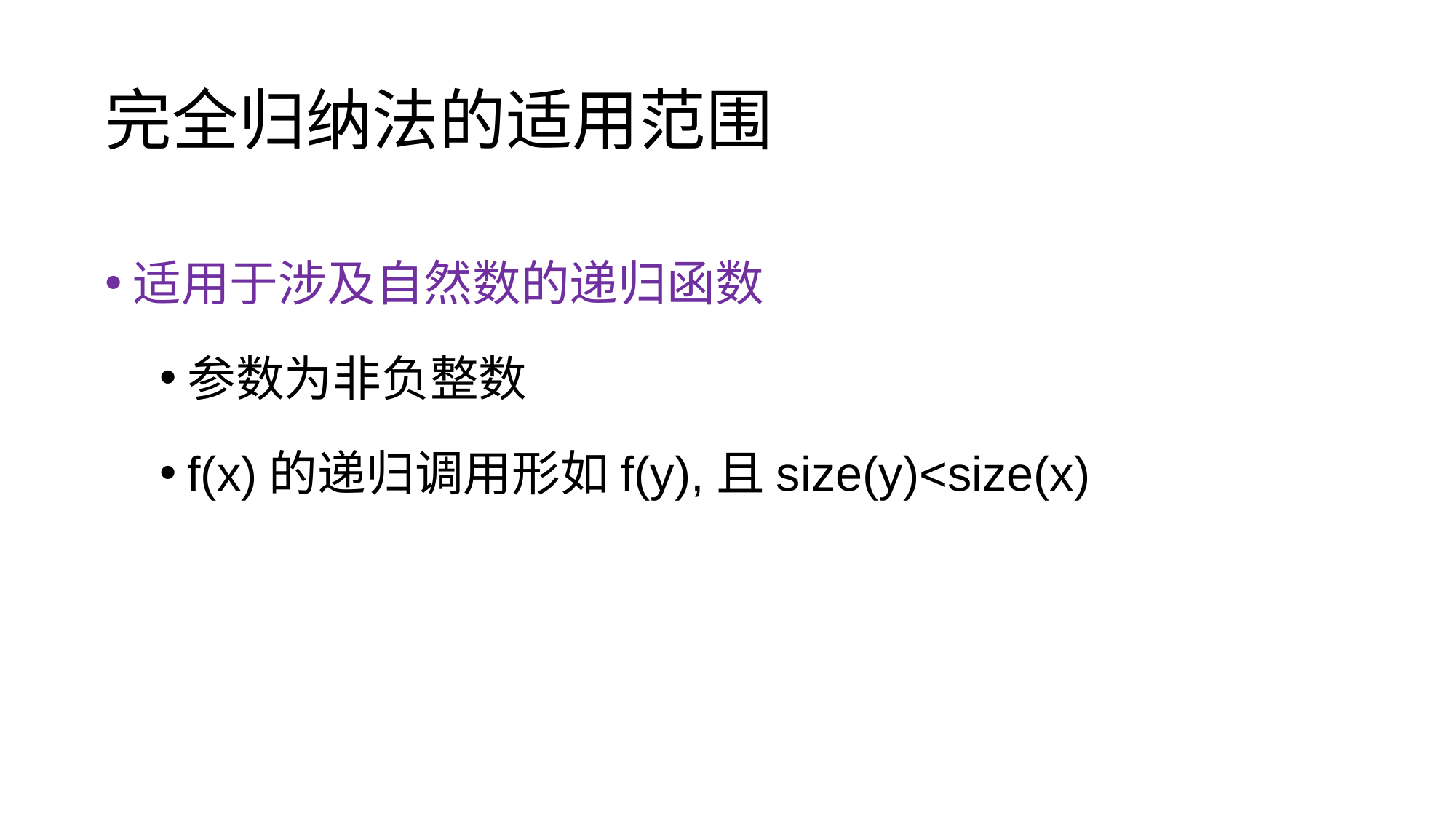

完全归纳法的适用范围
适用于涉及自然数的递归函数
参数为非负整数
f(x)的递归调用形如f(y),且size(y)<size(x)